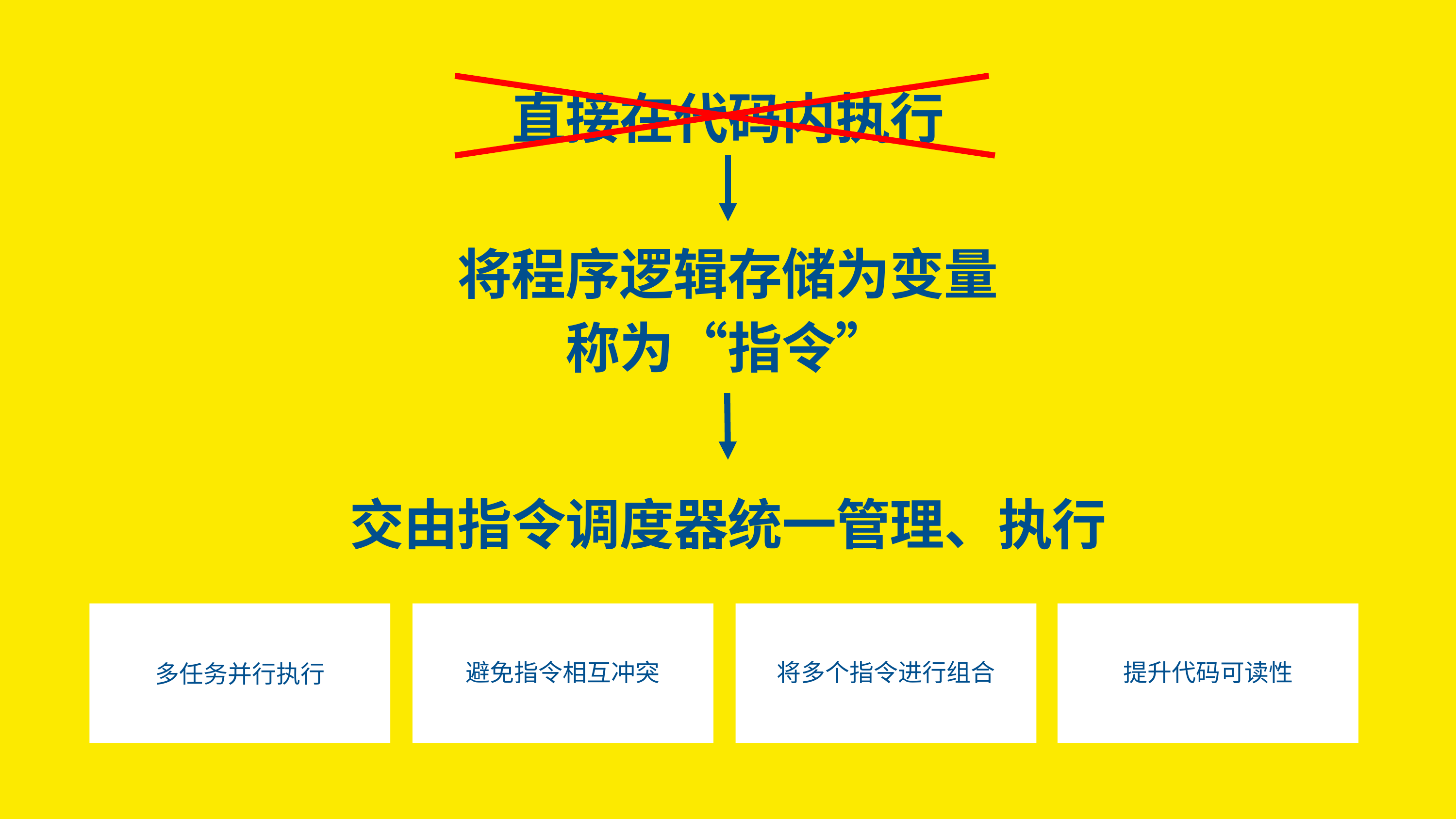

直接在代码内执行
将程序逻辑存储为变量
称为“指令”
交由指令调度器统一管理、执行

避免指令相互冲突
将多个指令进行组合
提升代码可读性
多任务并行执行